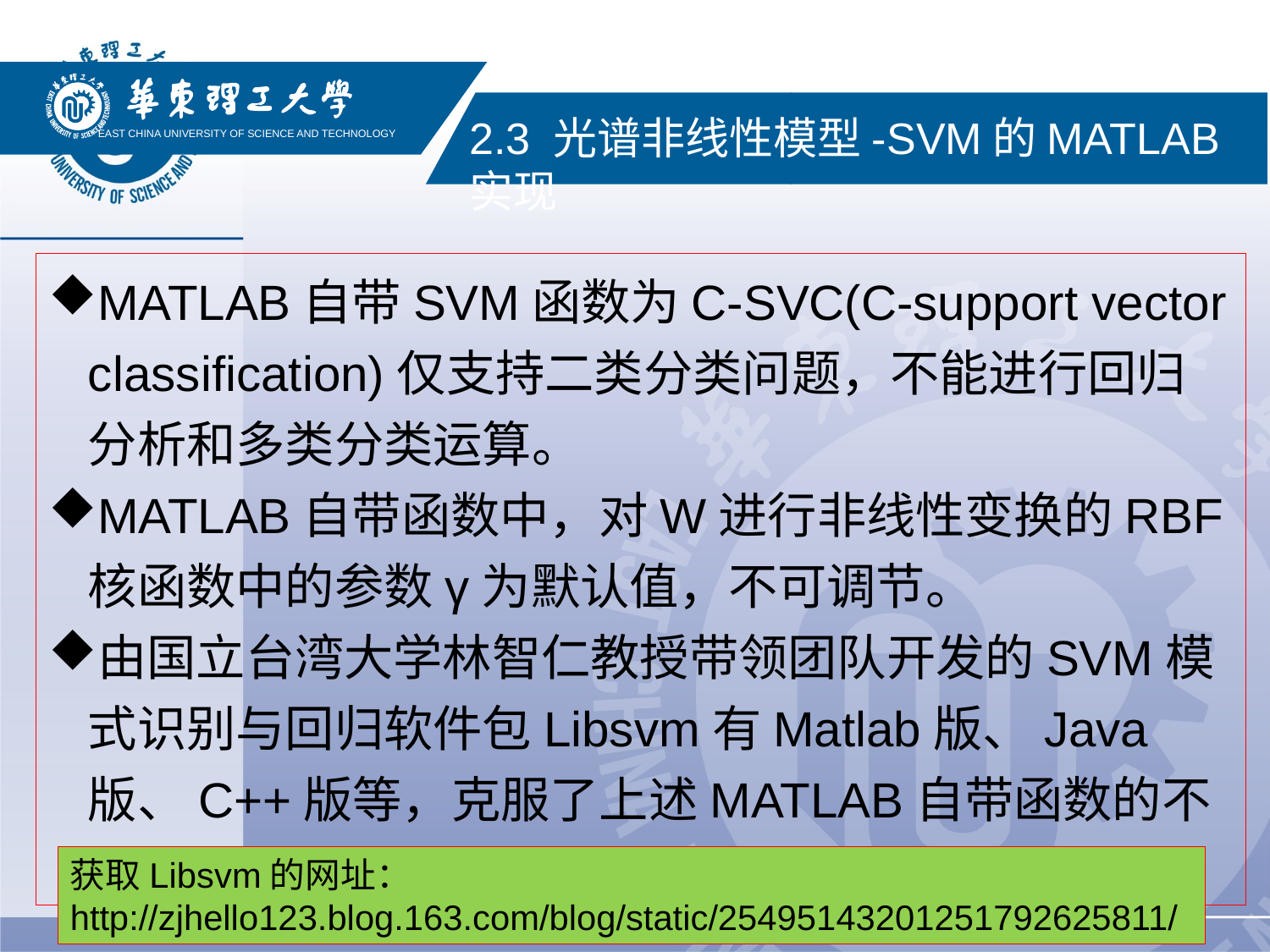

EAST CHINA UNIVERSITY OF SCIENCE AND TECHNOLOGY

2.3 光谱非线性模型-SVM的MATLAB实现
MATLAB自带SVM函数为C-SVC(C-support vector classification)仅支持二类分类问题，不能进行回归分析和多类分类运算。
MATLAB自带函数中，对W进行非线性变换的RBF核函数中的参数γ为默认值，不可调节。
由国立台湾大学林智仁教授带领团队开发的SVM模式识别与回归软件包Libsvm有Matlab版、Java版、C++版等，克服了上述MATLAB自带函数的不足
获取Libsvm的网址： http://zjhello123.blog.163.com/blog/static/25495143201251792625811/